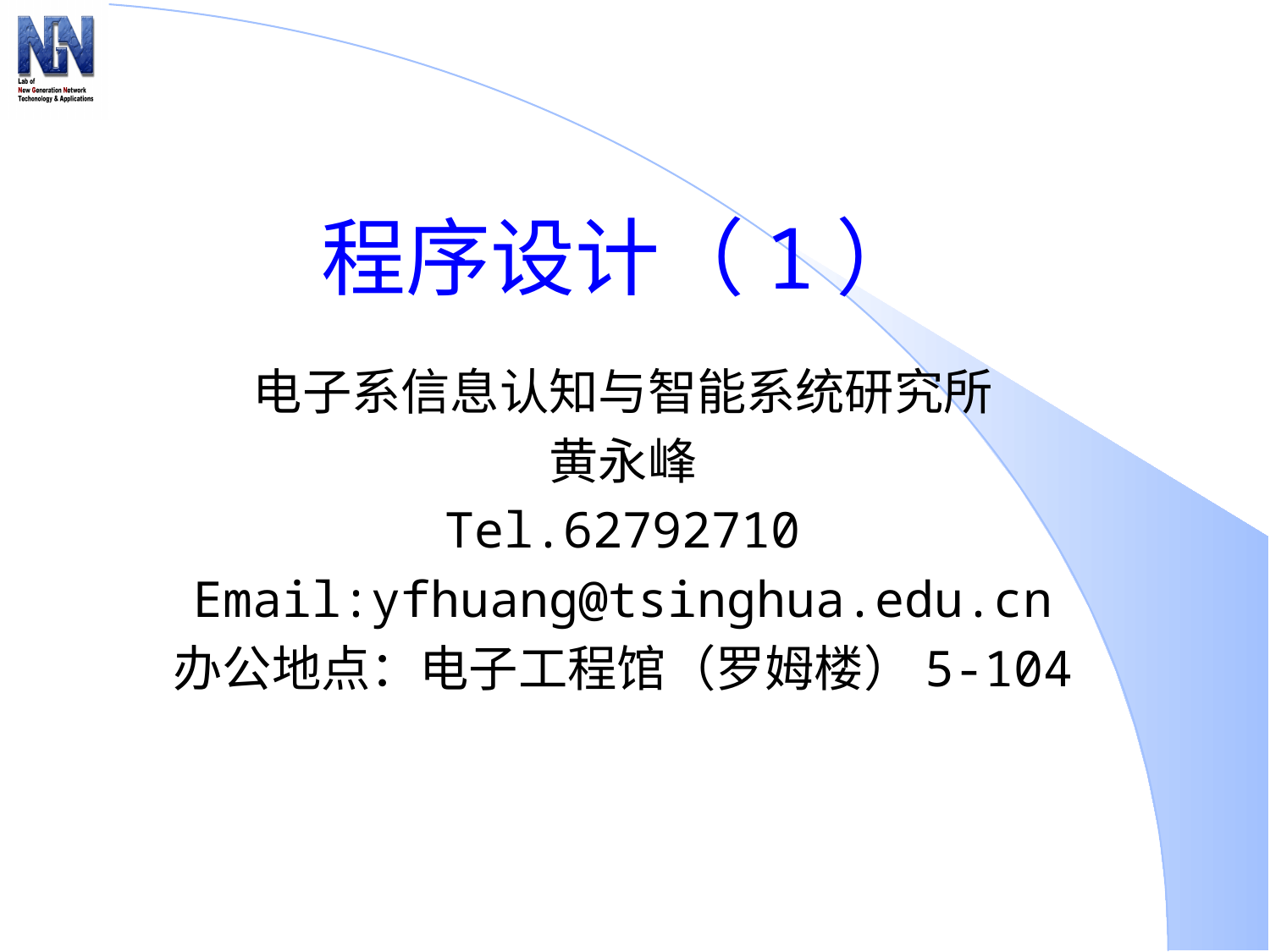

# 程序设计（1）
电子系信息认知与智能系统研究所
黄永峰
Tel.62792710
Email:yfhuang@tsinghua.edu.cn
办公地点：电子工程馆（罗姆楼）5-104